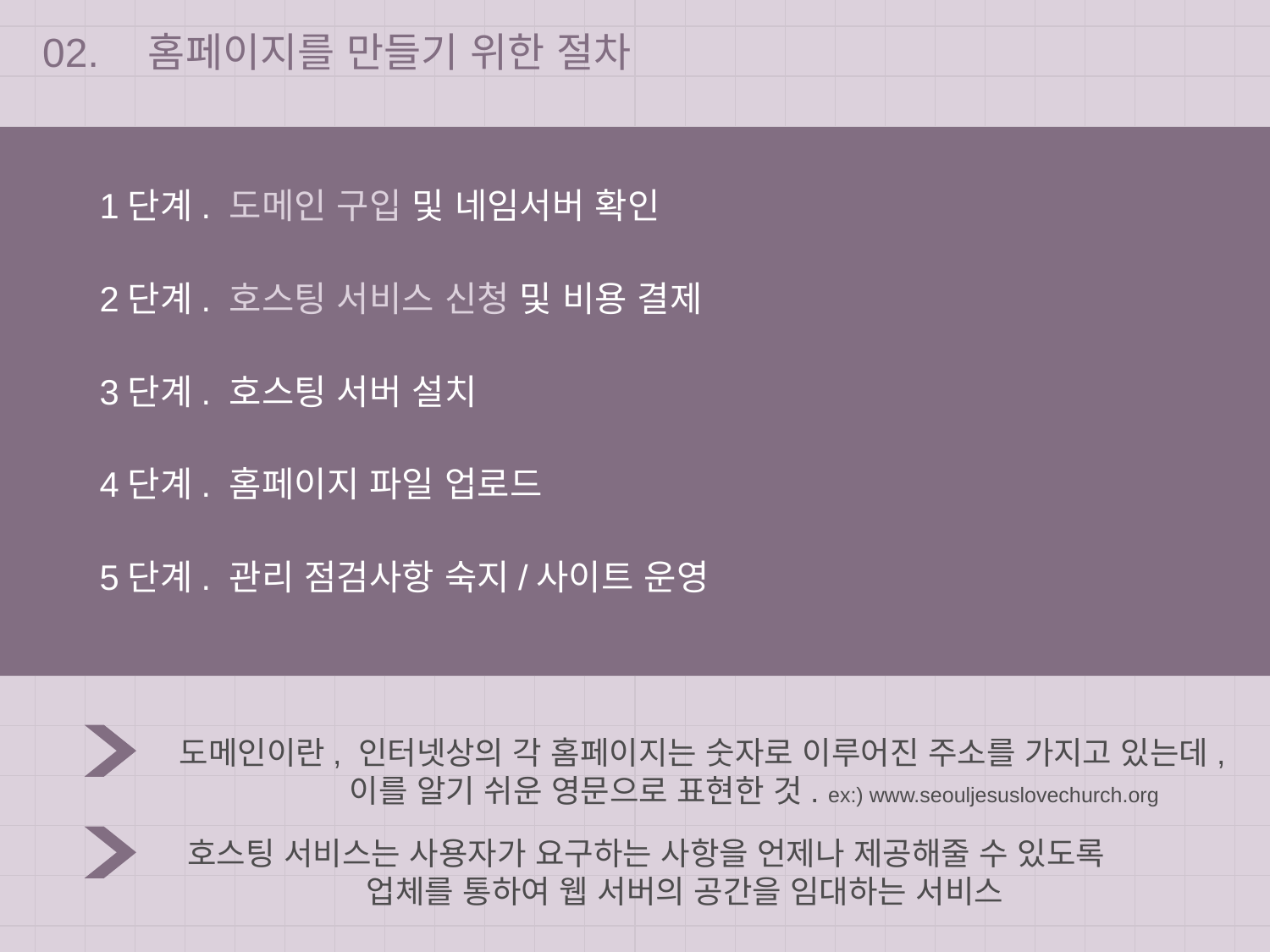

02.
홈페이지를 만들기 위한 절차

1단계. 도메인 구입 및 네임서버 확인
2단계. 호스팅 서비스 신청 및 비용 결제
3단계. 호스팅 서버 설치
4단계. 홈페이지 파일 업로드
5단계. 관리 점검사항 숙지/사이트 운영

도메인이란, 인터넷상의 각 홈페이지는 숫자로 이루어진 주소를 가지고 있는데,
	    이를 알기 쉬운 영문으로 표현한 것. ex:) www.seouljesuslovechurch.org

호스팅 서비스는 사용자가 요구하는 사항을 언제나 제공해줄 수 있도록
	     업체를 통하여 웹 서버의 공간을 임대하는 서비스